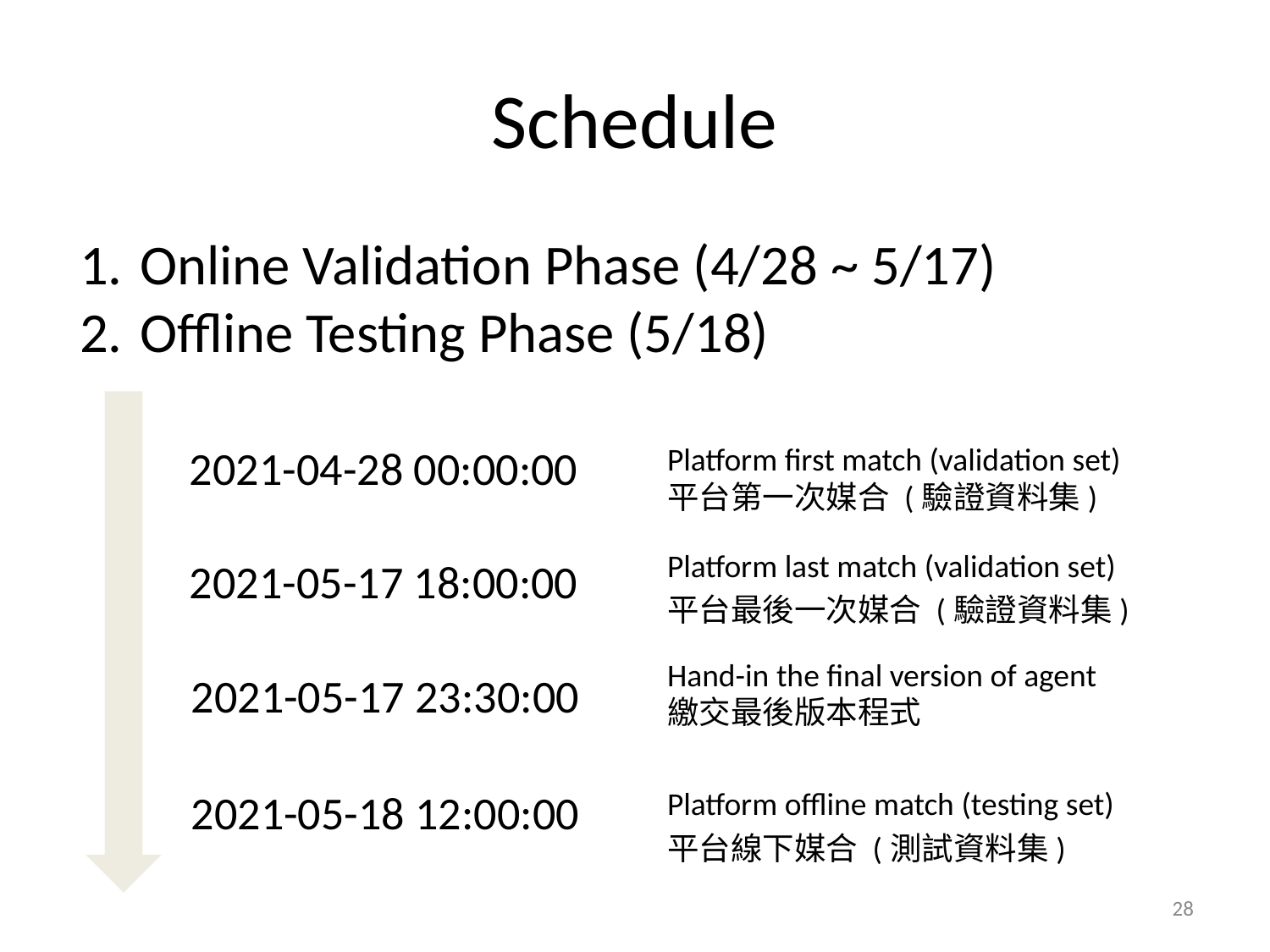

# Schedule
Online Validation Phase (4/28 ~ 5/17)
Offline Testing Phase (5/18)

2021-04-28 00:00:00
Platform first match (validation set)
平台第一次媒合 (驗證資料集)
Platform last match (validation set)
平台最後一次媒合 (驗證資料集)
2021-05-17 18:00:00
Hand-in the final version of agent
繳交最後版本程式
2021-05-17 23:30:00
2021-05-18 12:00:00
Platform offline match (testing set)
平台線下媒合 (測試資料集)
28